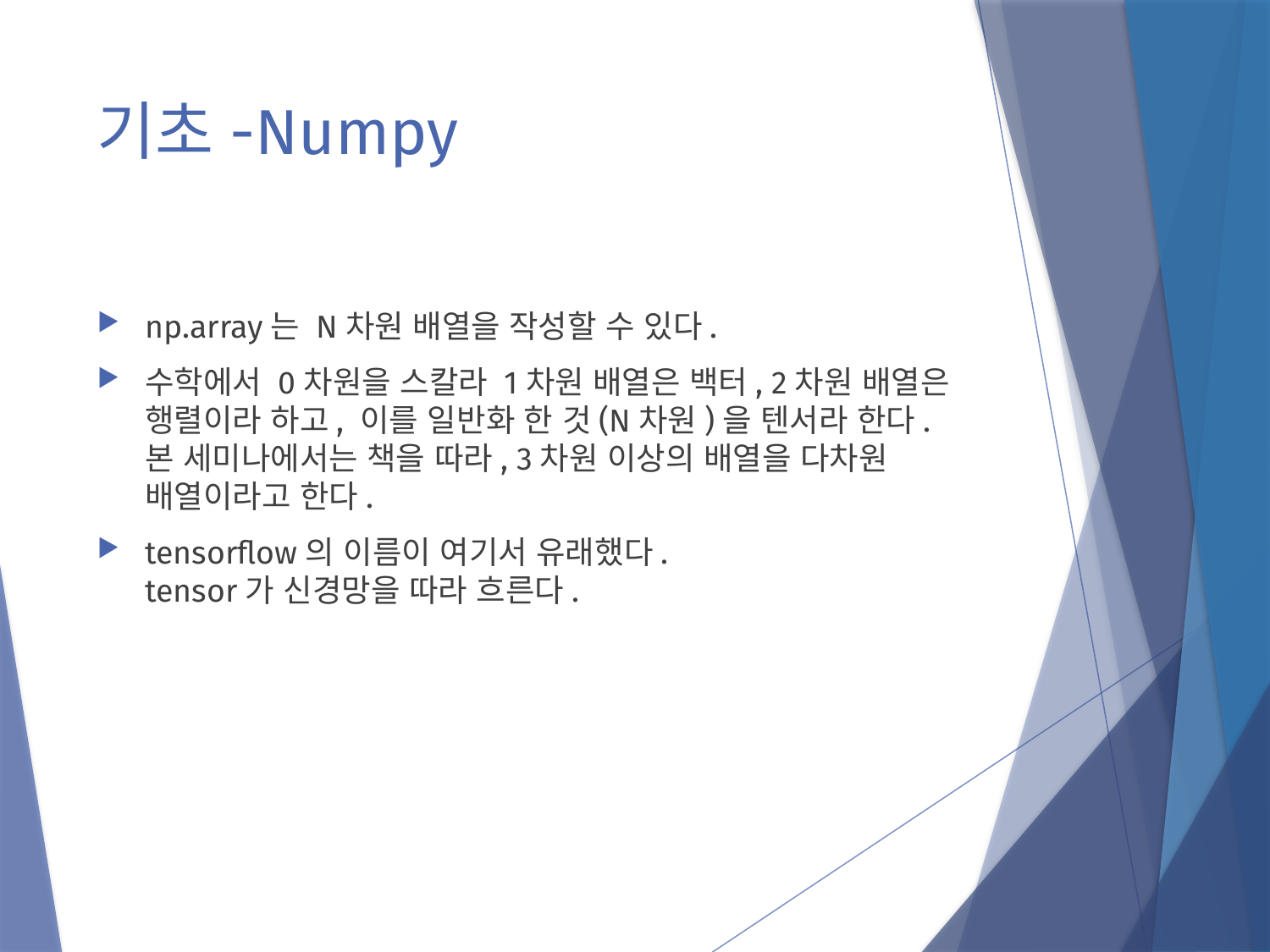

# 기초-Numpy
np.array는 N차원 배열을 작성할 수 있다.
수학에서 0차원을 스칼라 1차원 배열은 백터, 2차원 배열은 행렬이라 하고, 이를 일반화 한 것(N차원)을 텐서라 한다. 본 세미나에서는 책을 따라, 3차원 이상의 배열을 다차원 배열이라고 한다.
tensorflow의 이름이 여기서 유래했다.
tensor가 신경망을 따라 흐른다.